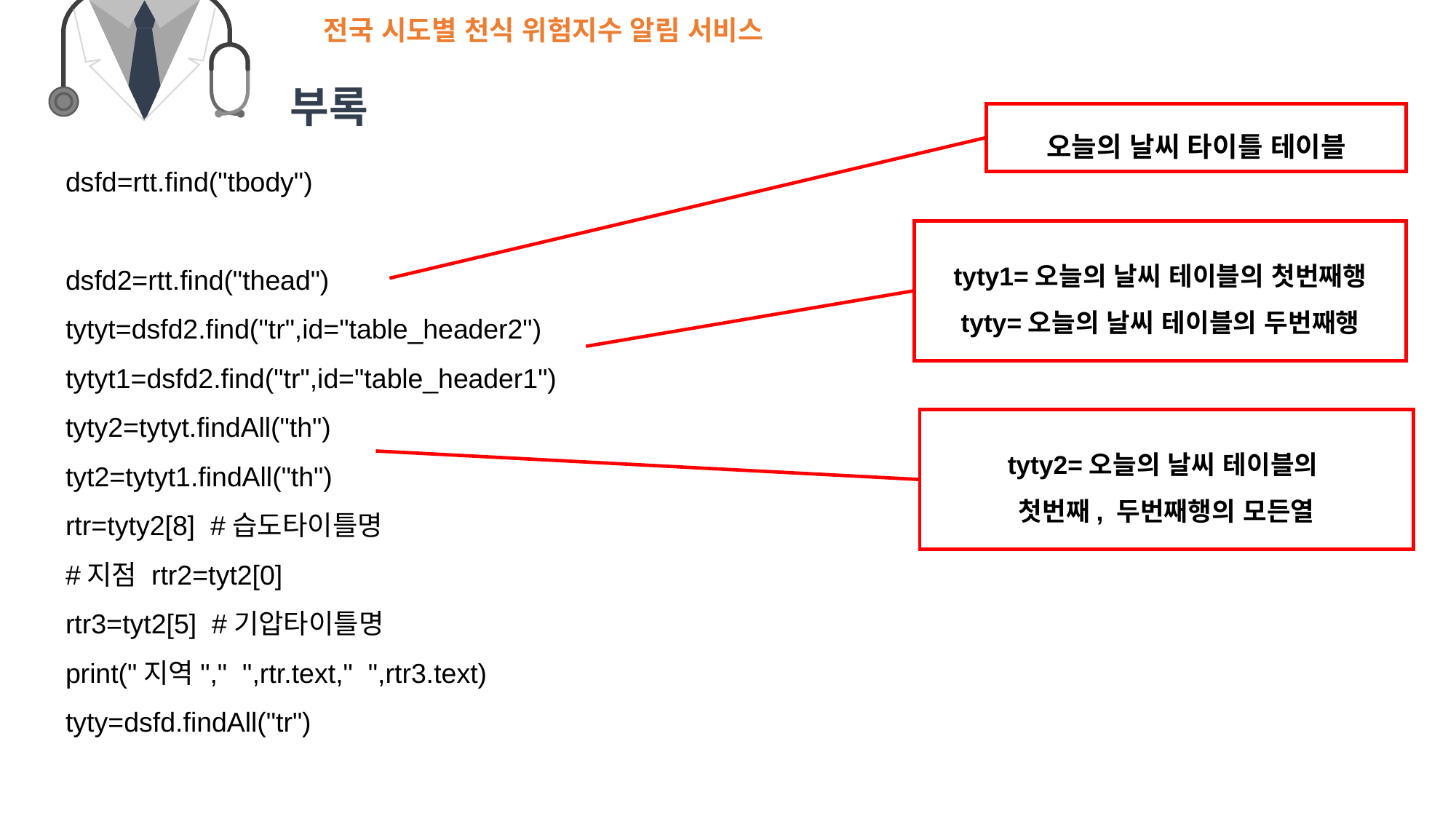

전국 시도별 천식 위험지수 알림 서비스
부록
오늘의 날씨 타이틀 테이블
    dsfd=rtt.find("tbody")

    dsfd2=rtt.find("thead")
    tytyt=dsfd2.find("tr",id="table_header2")
    tytyt1=dsfd2.find("tr",id="table_header1")
    tyty2=tytyt.findAll("th")
    tyt2=tytyt1.findAll("th")
    rtr=tyty2[8]  #습도타이틀명
    #지점 rtr2=tyt2[0]
    rtr3=tyt2[5]  #기압타이틀명
    print("지역","  ",rtr.text,"  ",rtr3.text)
    tyty=dsfd.findAll("tr")
tyty1=오늘의 날씨 테이블의 첫번째행
tyty=오늘의 날씨 테이블의 두번째행
tyty2=오늘의 날씨 테이블의
첫번째, 두번째행의 모든열